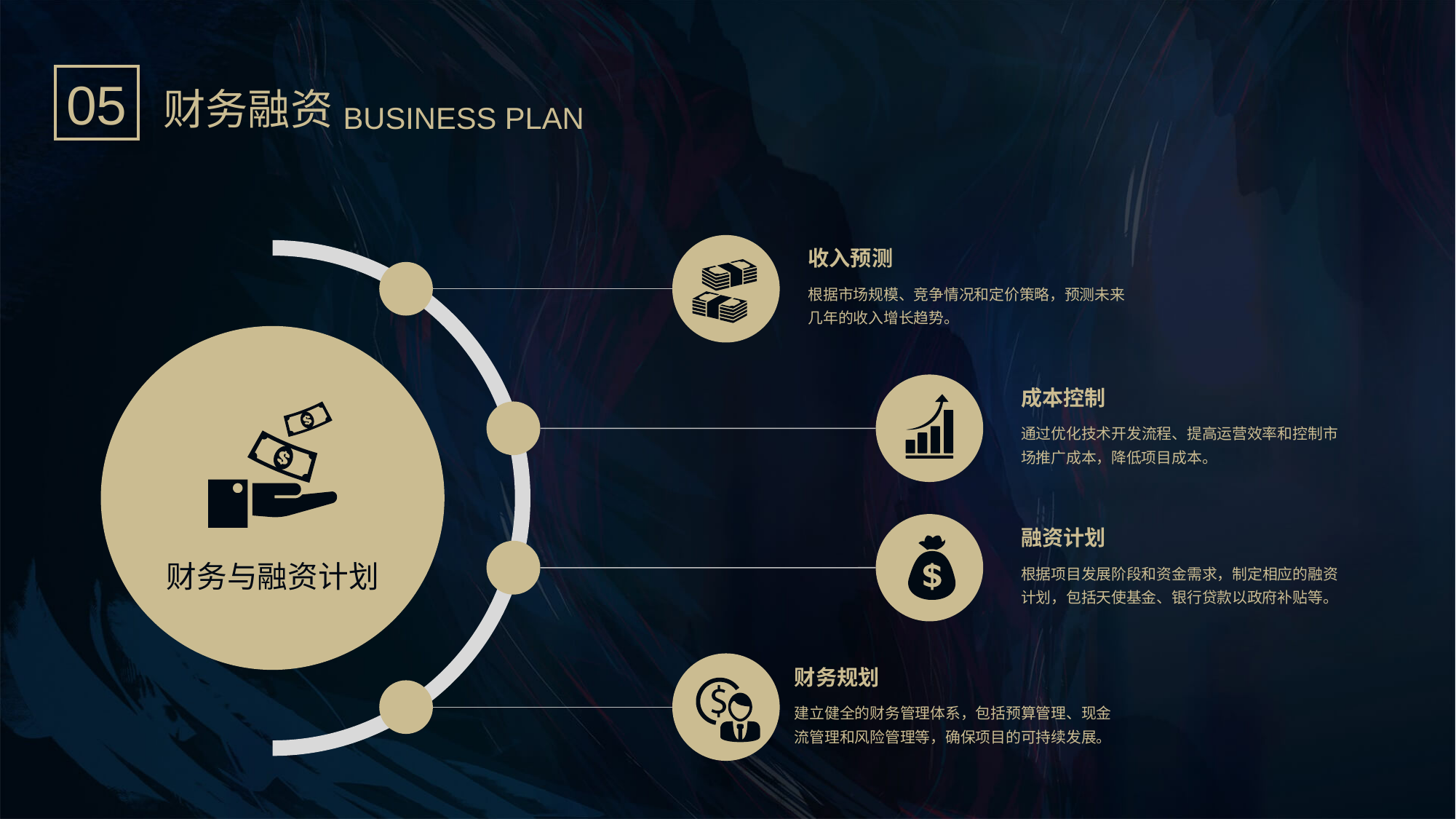

05
财务融资

BUSINESS PLAN
收入预测
根据市场规模、竞争情况和定价策略，预测未来几年的收入增长趋势。

财务与融资计划

成本控制
通过优化技术开发流程、提高运营效率和控制市场推广成本，降低项目成本。

融资计划
根据项目发展阶段和资金需求，制定相应的融资计划，包括天使基金、银行贷款以政府补贴等。

财务规划
建立健全的财务管理体系，包括预算管理、现金流管理和风险管理等，确保项目的可持续发展。